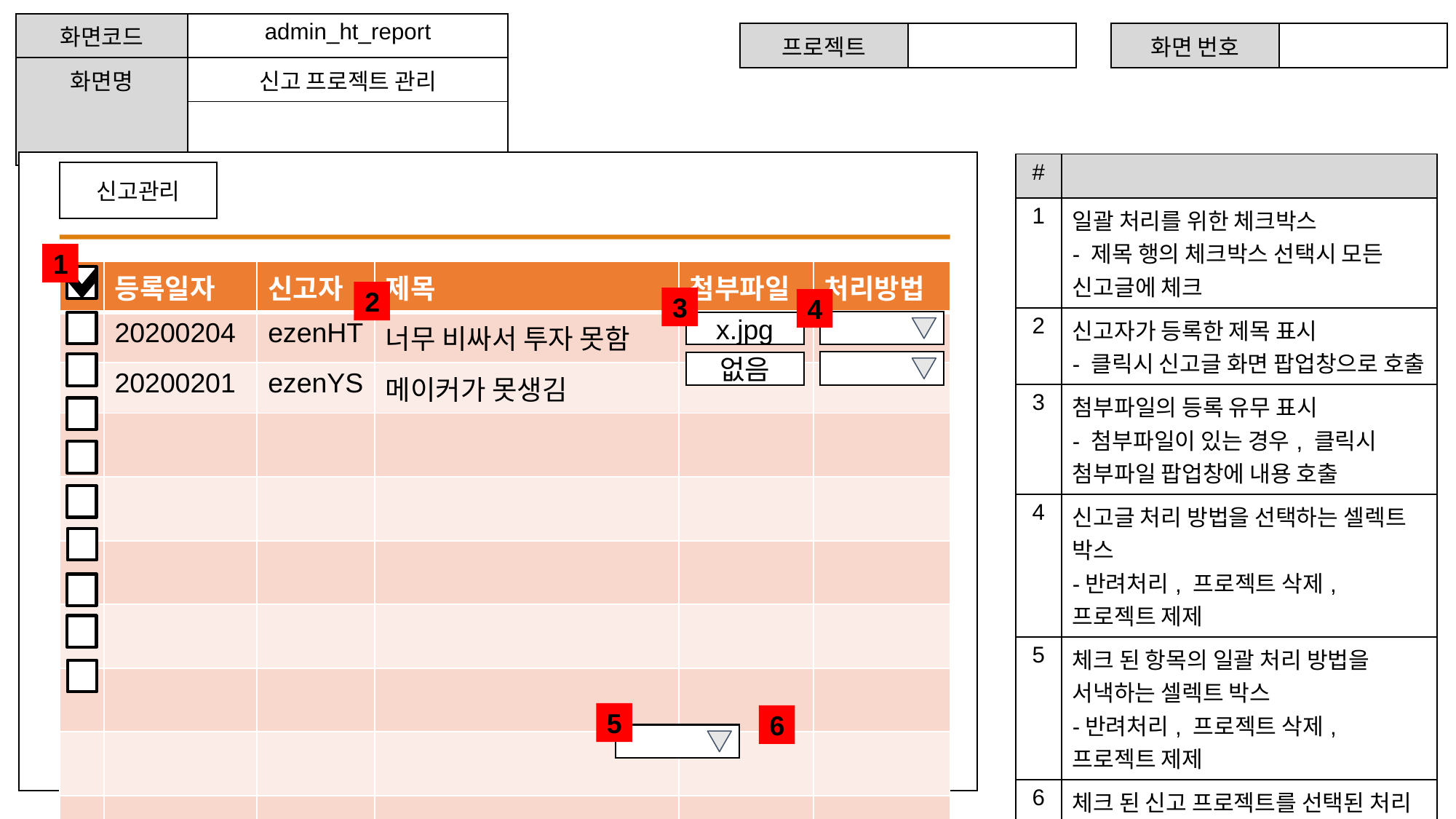

| 화면코드 | admin\_ht\_report |
| --- | --- |
| 화면명 | 신고 프로젝트 관리 |
|  |  |
| 프로젝트 |  |
| --- | --- |
| 화면 번호 |  |
| --- | --- |

| # |  |
| --- | --- |
| 1 | 일괄 처리를 위한 체크박스 - 제목 행의 체크박스 선택시 모든 신고글에 체크 |
| 2 | 신고자가 등록한 제목 표시 - 클릭시 신고글 화면 팝업창으로 호출 |
| 3 | 첨부파일의 등록 유무 표시 - 첨부파일이 있는 경우, 클릭시 첨부파일 팝업창에 내용 호출 |
| 4 | 신고글 처리 방법을 선택하는 셀렉트 박스 -반려처리, 프로젝트 삭제, 프로젝트 제제 |
| 5 | 체크 된 항목의 일괄 처리 방법을 서낵하는 셀렉트 박스 -반려처리, 프로젝트 삭제, 프로젝트 제제 |
| 6 | 체크 된 신고 프로젝트를 선택된 처리 방법으로 처리완료 |
신고관리

1
|  | 등록일자 | 신고자 | 제목 | 첨부파일 | 처리방법 |
| --- | --- | --- | --- | --- | --- |
|  | 20200204 | ezenHT | 너무 비싸서 투자 못함 |  |  |
|  | 20200201 | ezenYS | 메이커가 못생김 |  |  |
|  |  |  |  |  |  |
|  |  |  |  |  |  |
|  |  |  |  |  |  |
|  |  |  |  |  |  |
|  |  |  |  |  |  |
|  |  |  |  |  |  |
|  |  |  |  |  |  |

2
3
4

x.jpg

없음

5
6
처리